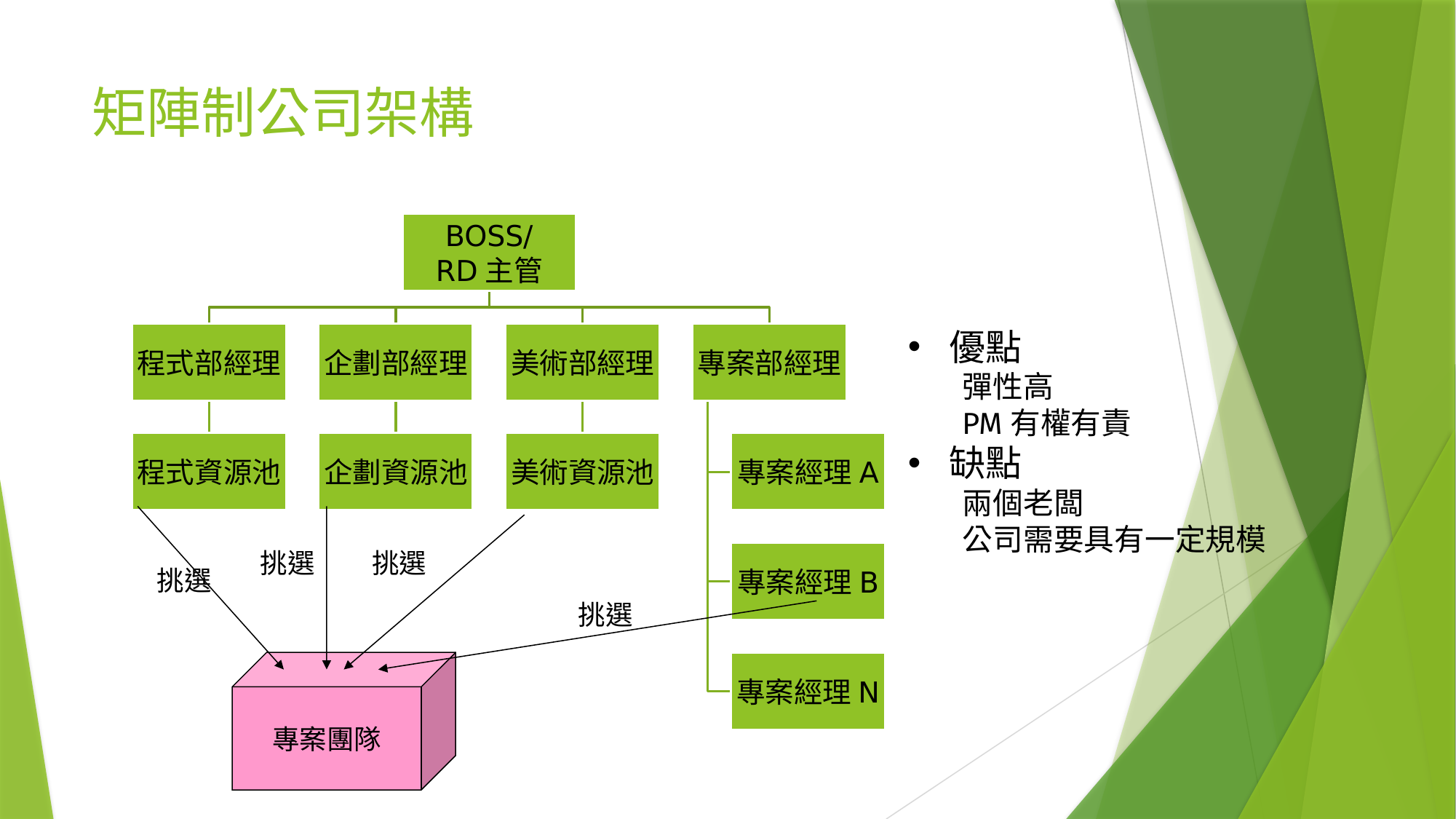

# 矩陣制公司架構
BOSS/
RD主管
程式部經理
程式資源池
企劃部經理
企劃資源池
美術部經理
美術資源池
專案部經理
專案經理A
專案經理B
專案經理N
優點
彈性高
PM有權有責
缺點
兩個老闆
公司需要具有一定規模

挑選
挑選
挑選
挑選

專案團隊